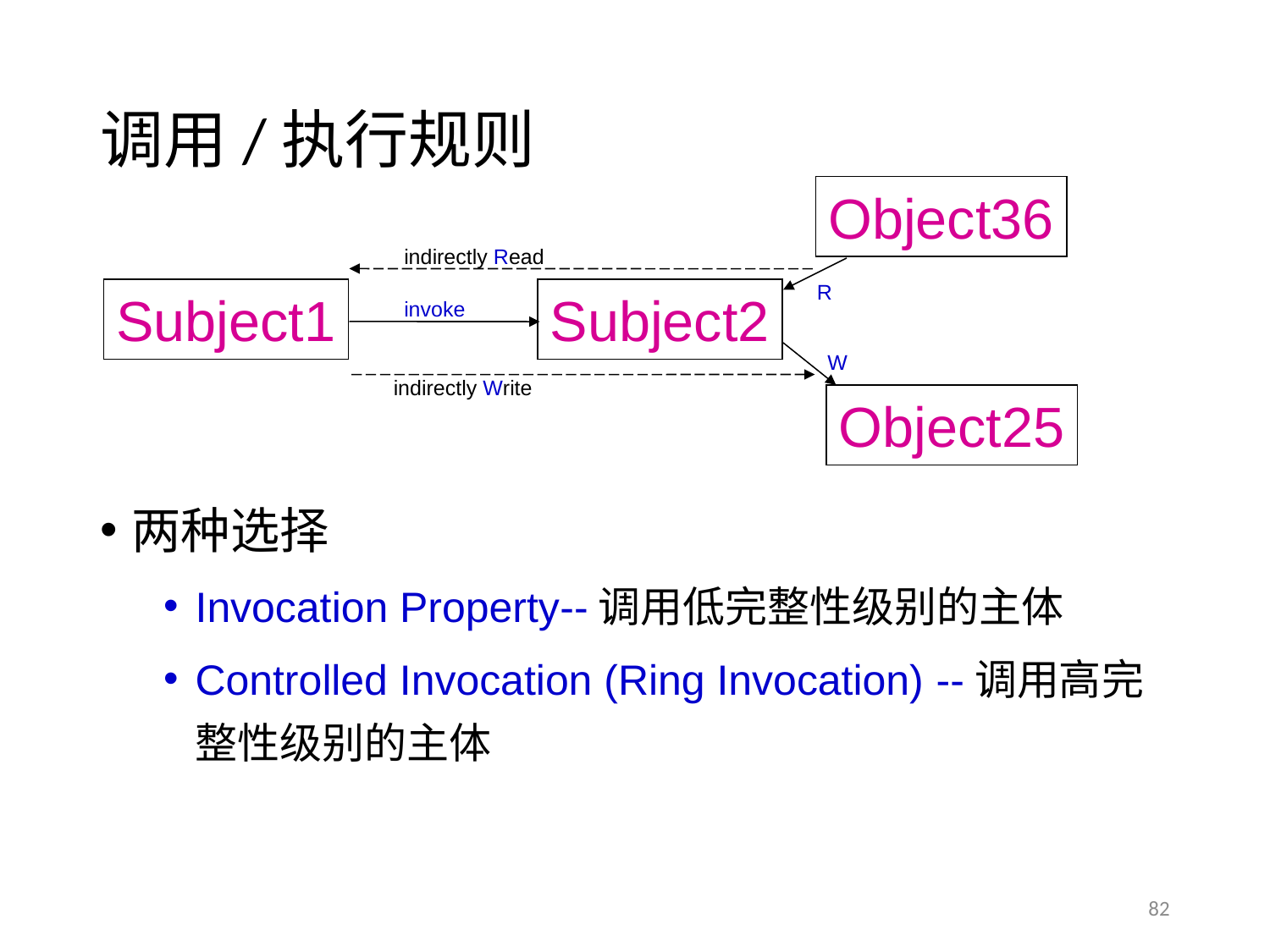

# 调用/执行规则
Object36
indirectly Read

R
Subject1
Subject2
invoke

W
indirectly Write

Object25
两种选择
Invocation Property--调用低完整性级别的主体
Controlled Invocation (Ring Invocation) --调用高完整性级别的主体

82